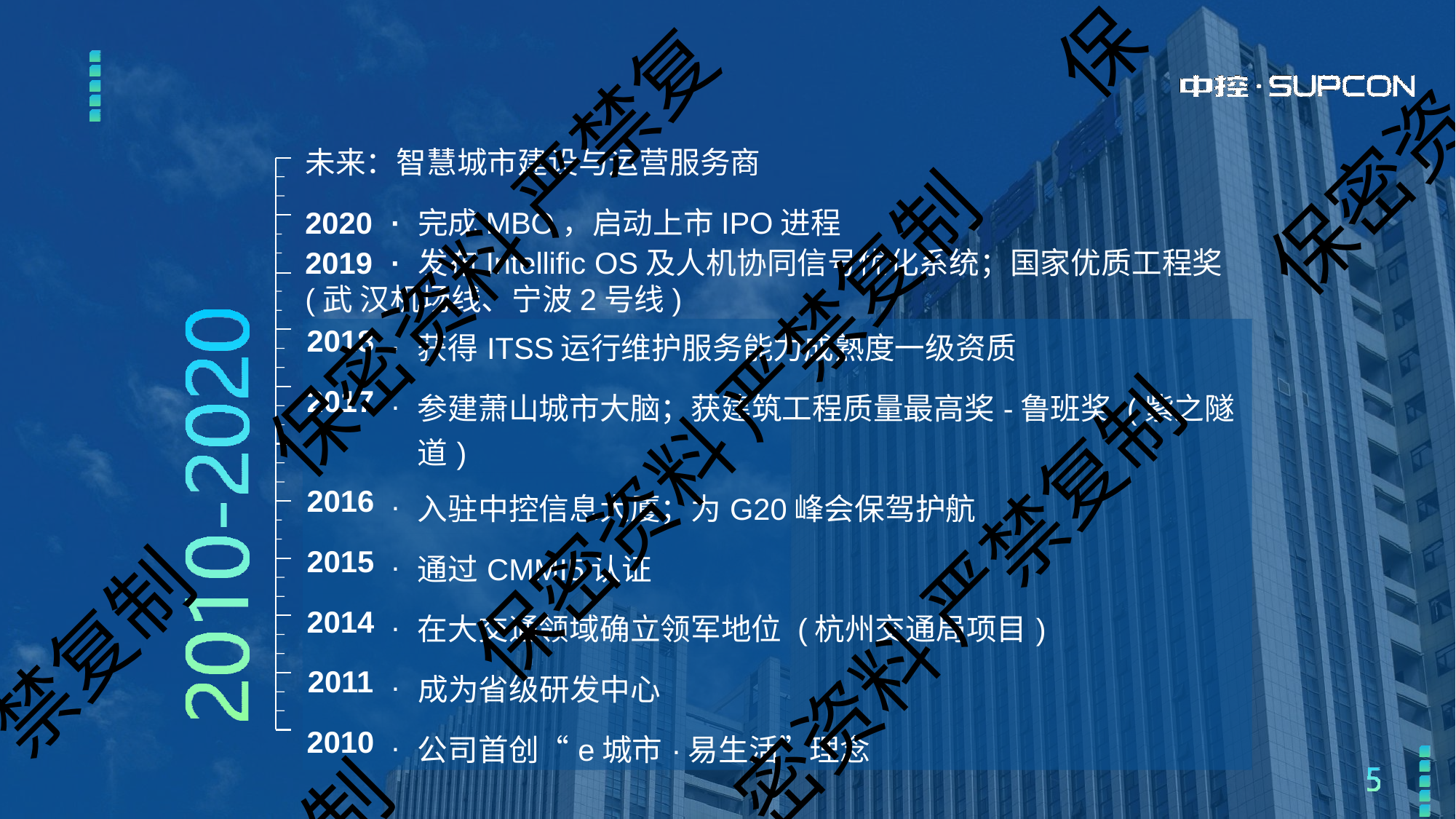

保

未来：智慧城市建设与运营服务商
2020	·	完成MBO，启动上市IPO进程
2019	·	发布Intellific OS及人机协同信号优化系统；国家优质工程奖 (武 汉机场线、宁波2号线)
保密资

保密资料 严禁复

| 2018 | 获得ITSS运行维护服务能力成熟度一级资质 |
| --- | --- |
| 2017 | 参建萧山城市大脑；获建筑工程质量最高奖-鲁班奖 (紫之隧道) |
| 2016 | 入驻中控信息大厦；为G20峰会保驾护航 |
| 2015 | 通过CMMI5认证 |
| 2014 | 在大交通领域确立领军地位 (杭州交通局项目) |
| 2011 | 成为省级研发中心 |
| 2010 | 公司首创“e城市·易生活”理念 |

保密资料 严禁复制

密资料 严禁复制

禁复制

制